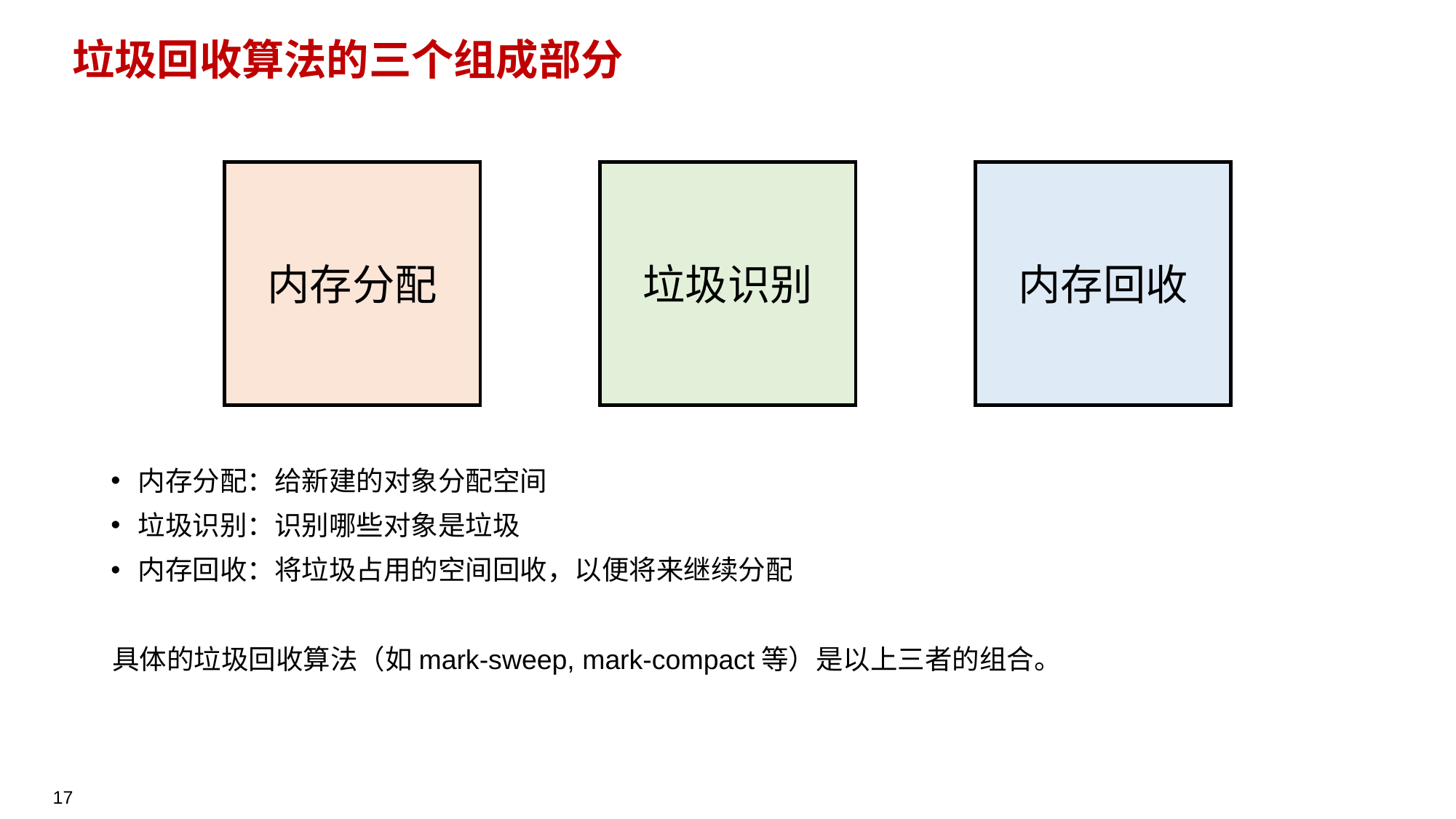

# 垃圾回收算法的三个组成部分
垃圾识别
内存分配
内存回收
内存分配：给新建的对象分配空间
垃圾识别：识别哪些对象是垃圾
内存回收：将垃圾占用的空间回收，以便将来继续分配

具体的垃圾回收算法（如mark-sweep, mark-compact等）是以上三者的组合。